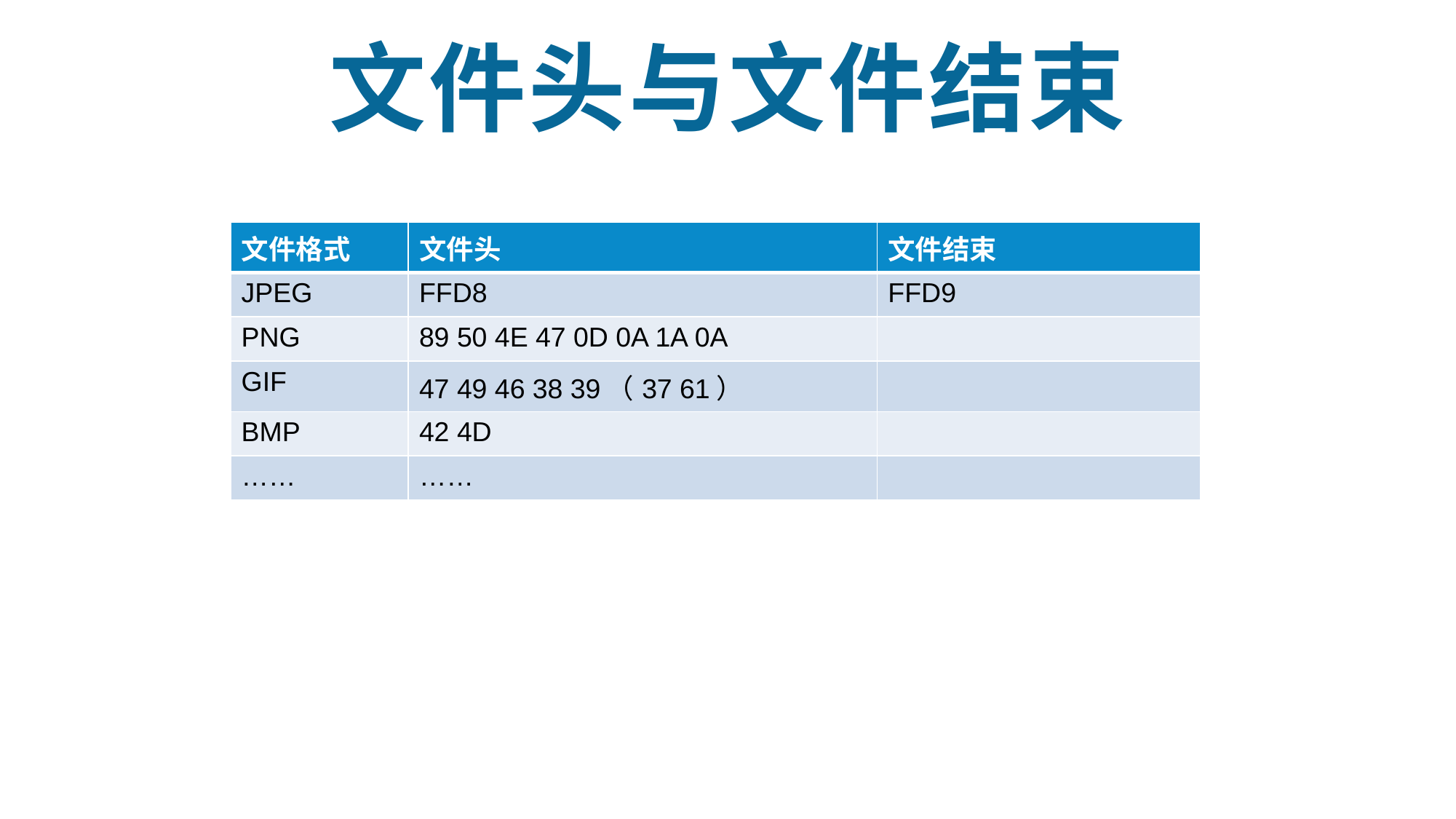

文件头与文件结束
| 文件格式 | 文件头 | 文件结束 |
| --- | --- | --- |
| JPEG | FFD8 | FFD9 |
| PNG | 89 50 4E 47 0D 0A 1A 0A |  |
| GIF | 47 49 46 38 39（37 61） |  |
| BMP | 42 4D |  |
| …… | …… |  |